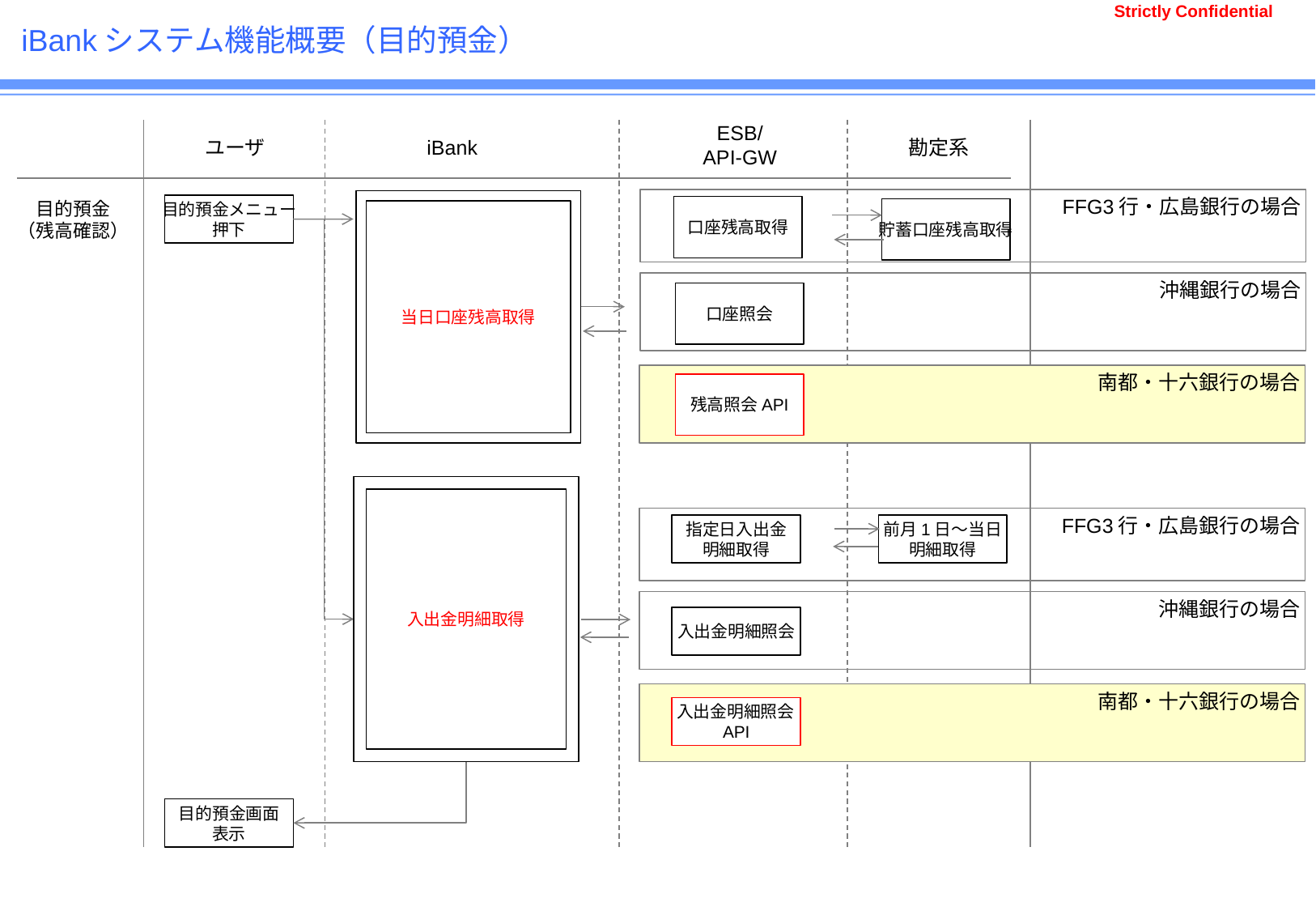

# iBankシステム機能概要（目的預金）
ESB/
API-GW
ユーザ
iBank
勘定系
FFG3行・広島銀行の場合
当日口座残高取得
目的預金
（残高確認）
目的預金メニュー
押下
口座残高取得
貯蓄口座残高取得
沖縄銀行の場合
口座照会
南都・十六銀行の場合
残高照会API
入出金明細取得
FFG3行・広島銀行の場合
指定日入出金
明細取得
前月1日～当日
明細取得
沖縄銀行の場合
入出金明細照会
南都・十六銀行の場合
入出金明細照会API
目的預金画面
表示